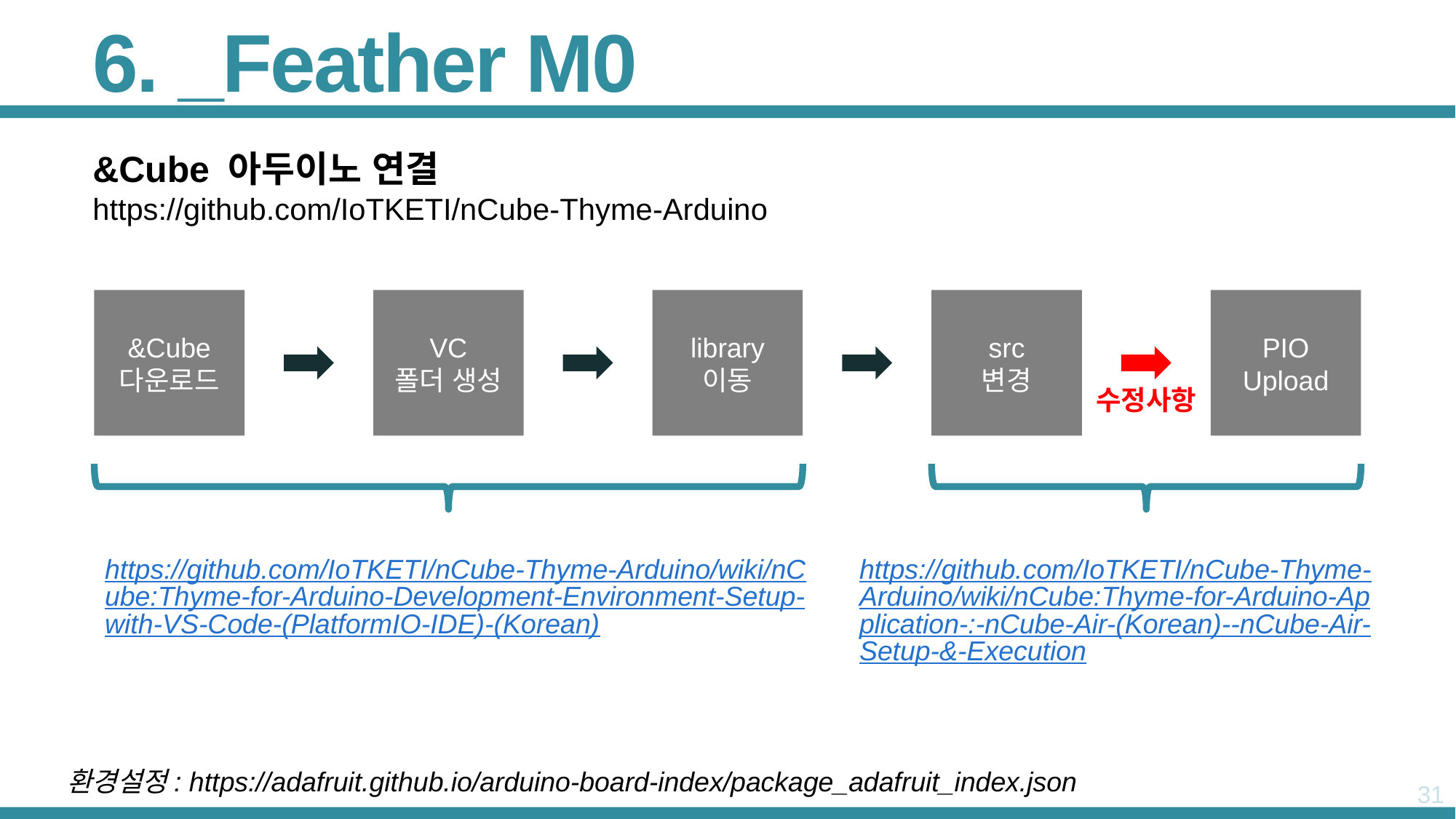

# 6. _Feather M0

&Cube 아두이노 연결
https://github.com/IoTKETI/nCube-Thyme-Arduino

&Cube
다운로드
VC
폴더 생성
library
이동
src
변경
PIO
Upload

수정사항
https://github.com/IoTKETI/nCube-Thyme-Arduino/wiki/nCube:Thyme-for-Arduino-Development-Environment-Setup-with-VS-Code-(PlatformIO-IDE)-(Korean)

https://github.com/IoTKETI/nCube-Thyme-Arduino/wiki/nCube:Thyme-for-Arduino-Application-:-nCube-Air-(Korean)--nCube-Air-Setup-&-Execution

환경설정: https://adafruit.github.io/arduino-board-index/package_adafruit_index.json
31